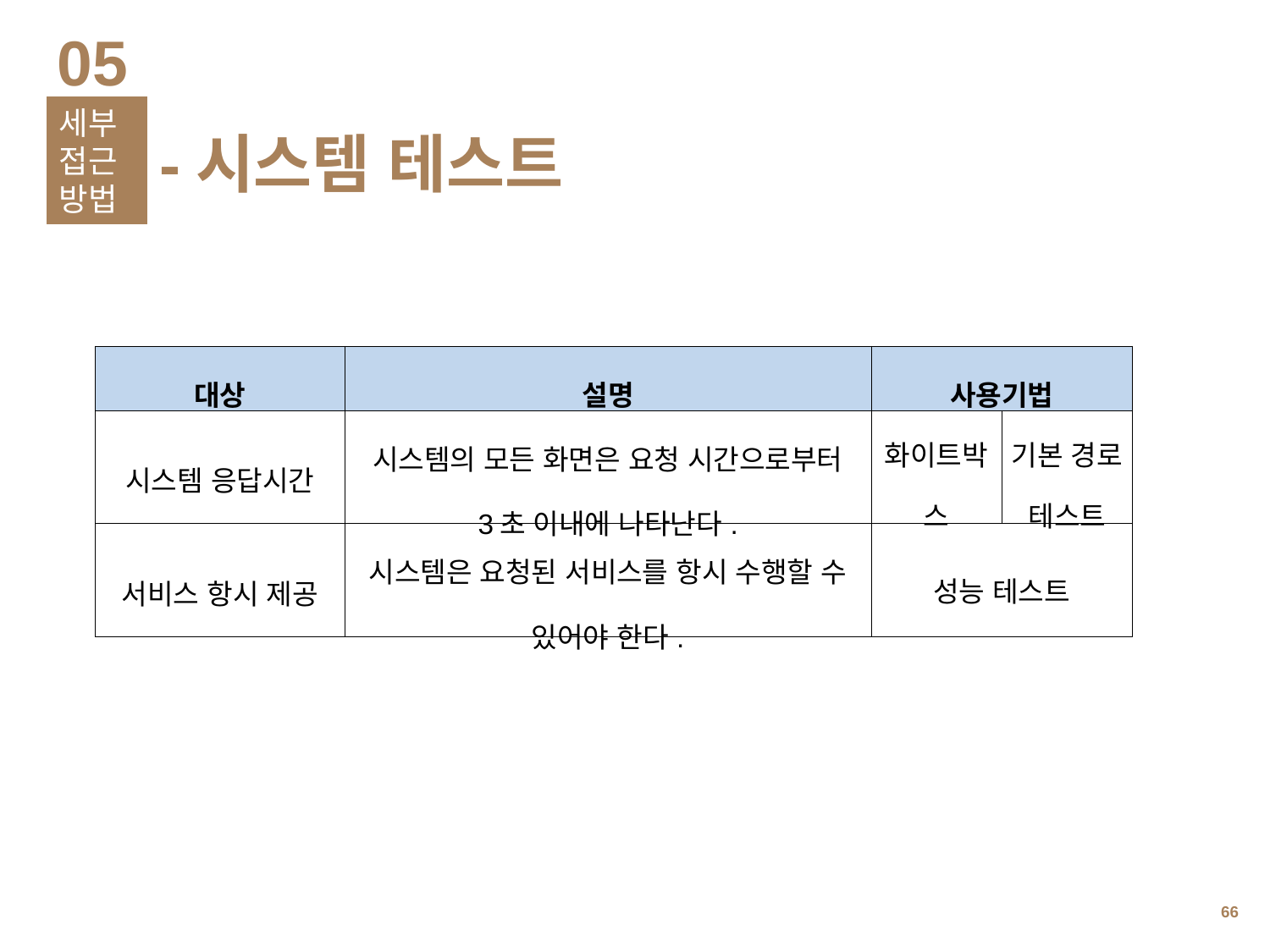

05
세부접근방법
-시스템 테스트
| 대상 | 설명 | 사용기법 |  |
| --- | --- | --- | --- |
| 시스템 응답시간 | 시스템의 모든 화면은 요청 시간으로부터 3초 이내에 나타난다. | 화이트박스 | 기본 경로 테스트 |
| 서비스 항시 제공 | 시스템은 요청된 서비스를 항시 수행할 수 있어야 한다. | 성능 테스트 |  |
66